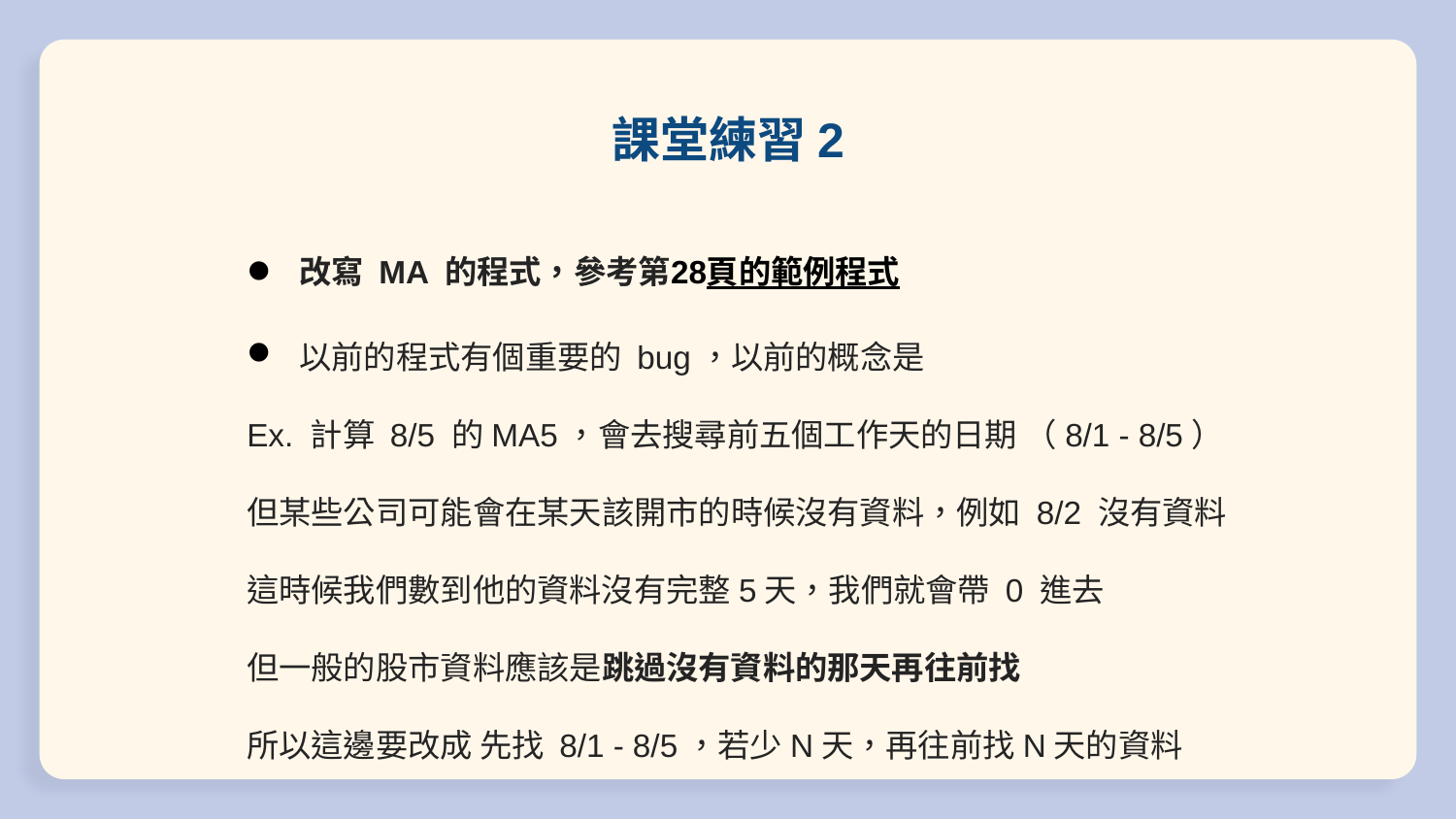

# 課堂練習2
改寫 MA 的程式，參考第28頁的範例程式
以前的程式有個重要的 bug，以前的概念是
Ex. 計算 8/5 的MA5，會去搜尋前五個工作天的日期 （8/1 - 8/5）
但某些公司可能會在某天該開市的時候沒有資料，例如 8/2 沒有資料
這時候我們數到他的資料沒有完整5天，我們就會帶 0 進去
但一般的股市資料應該是跳過沒有資料的那天再往前找
所以這邊要改成 先找 8/1 - 8/5，若少N天，再往前找N天的資料